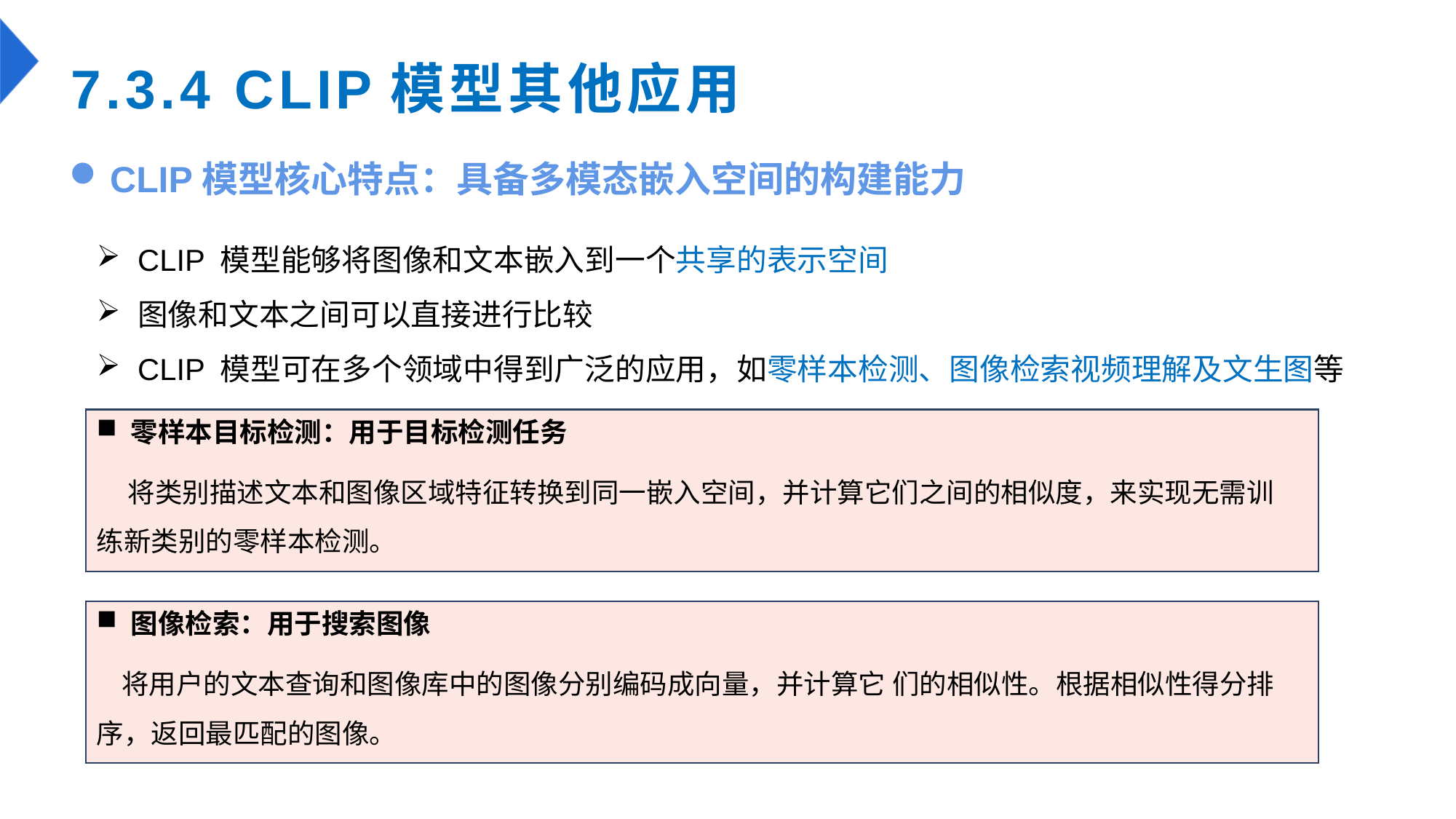

# 7.3.4 CLIP模型其他应用
CLIP模型核心特点：具备多模态嵌入空间的构建能力
CLIP 模型能够将图像和文本嵌入到一个共享的表示空间
图像和文本之间可以直接进行比较
CLIP 模型可在多个领域中得到广泛的应用，如零样本检测、图像检索视频理解及文生图等

零样本目标检测：用于目标检测任务
    将类别描述文本和图像区域特征转换到同一嵌入空间，并计算它们之间的相似度，来实现无需训练新类别的零样本检测。

图像检索：用于搜索图像
   将用户的文本查询和图像库中的图像分别编码成向量，并计算它 们的相似性。根据相似性得分排序，返回最匹配的图像。